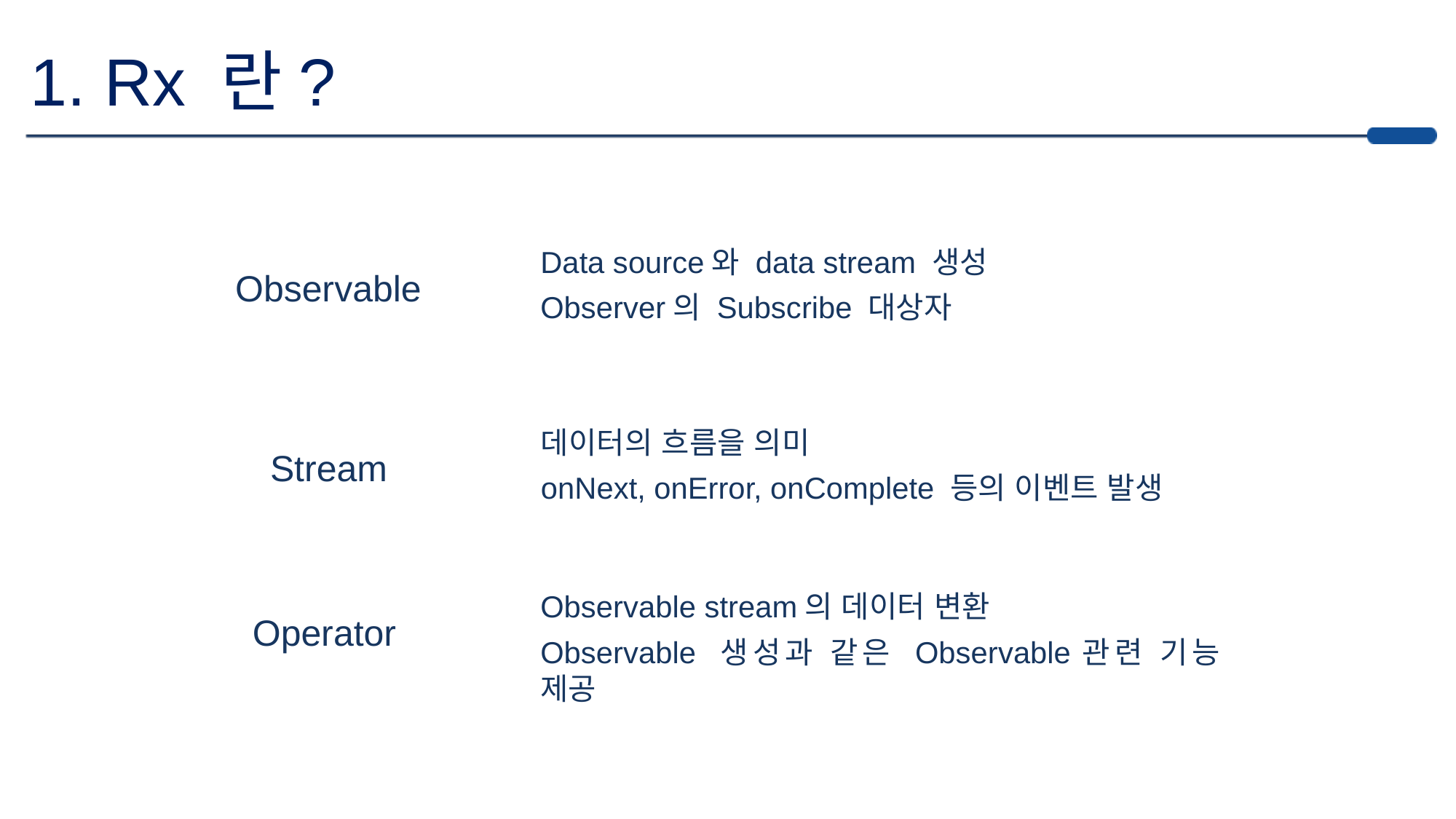

1. Rx 란?
Data source와 data stream 생성
Observer의 Subscribe 대상자
Observable
데이터의 흐름을 의미
onNext, onError, onComplete 등의 이벤트 발생
Stream
Observable stream의 데이터 변환
Observable 생성과 같은 Observable관련 기능 제공
Operator